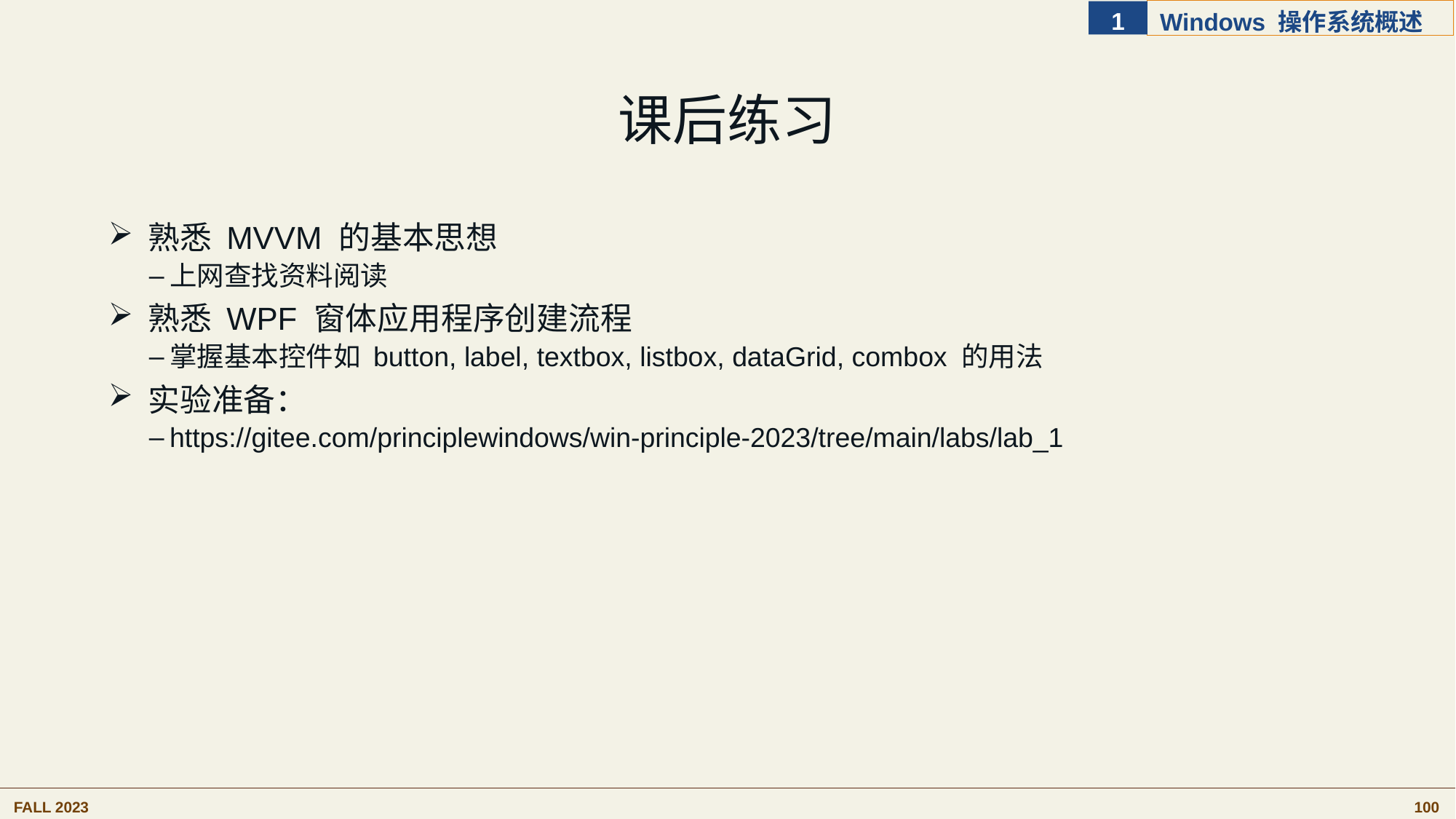

# 课后练习
 熟悉 MVVM 的基本思想
上网查找资料阅读
 熟悉 WPF 窗体应用程序创建流程
掌握基本控件如 button, label, textbox, listbox, dataGrid, combox 的用法
 实验准备：
https://gitee.com/principlewindows/win-principle-2023/tree/main/labs/lab_1